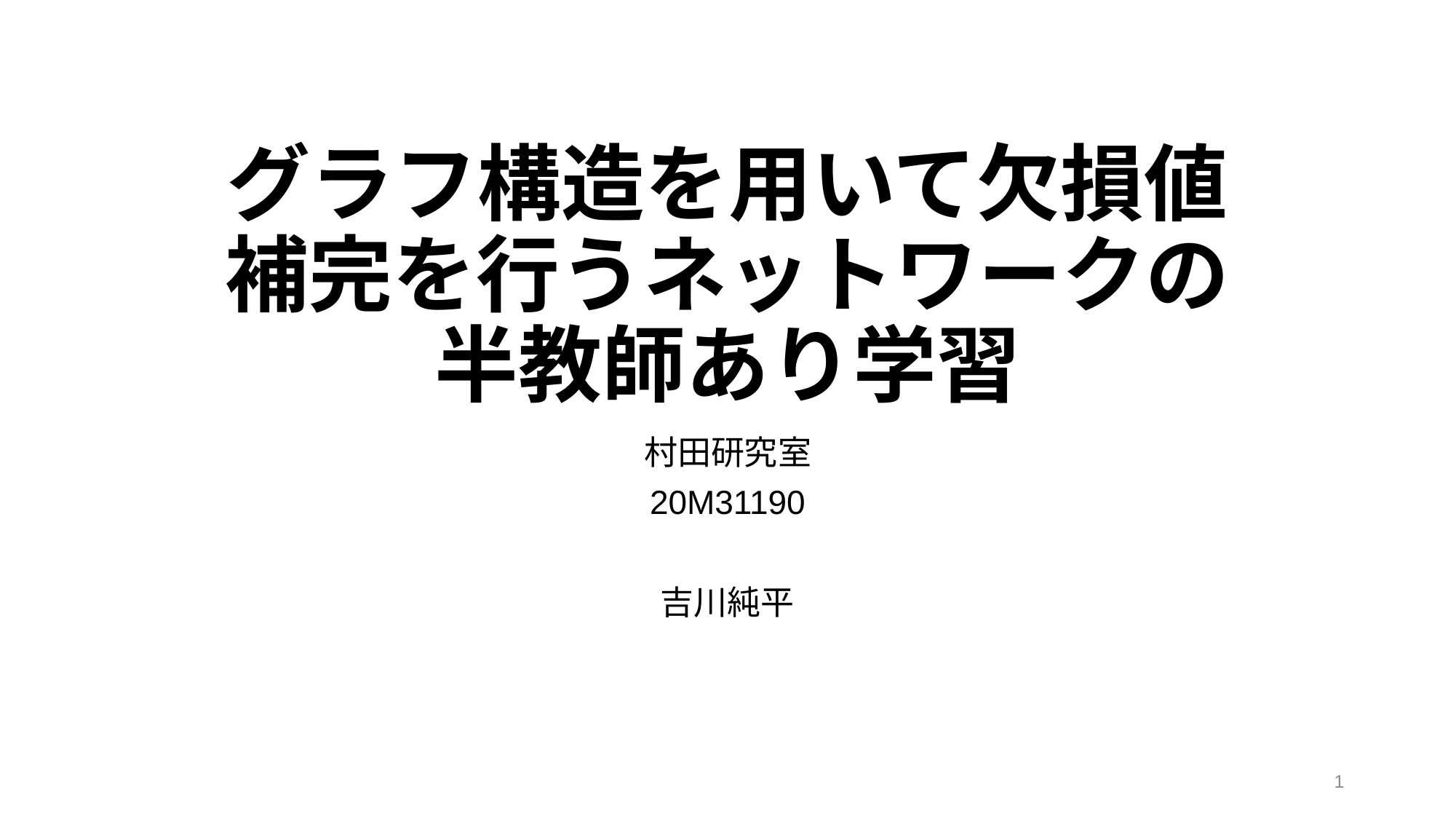

# グラフ構造を用いて欠損値 補完を行うネットワークの 半教師あり学習
村田研究室
20M31190

吉川純平
1